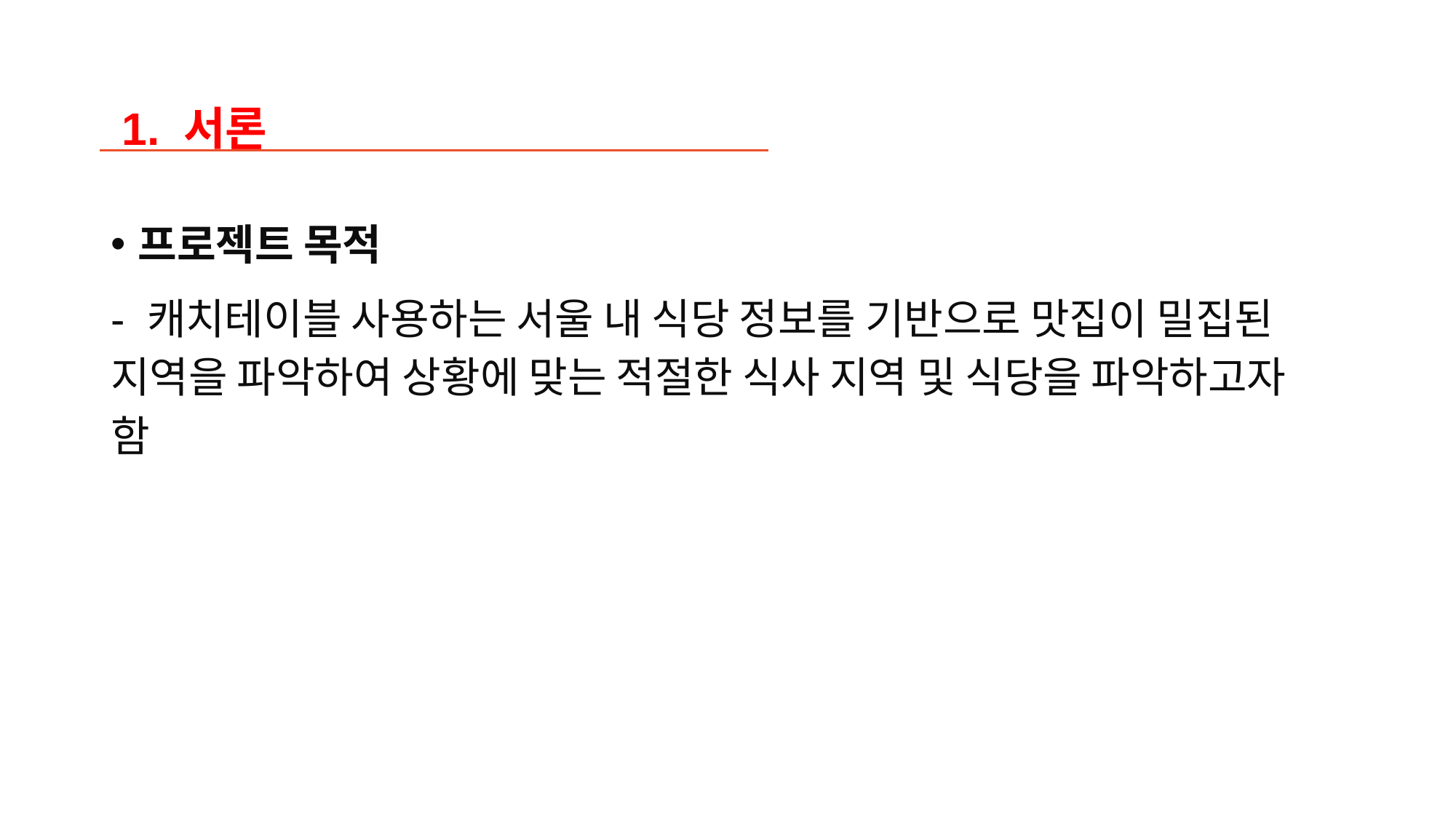

1. 서론
프로젝트 목적
- 캐치테이블 사용하는 서울 내 식당 정보를 기반으로 맛집이 밀집된 지역을 파악하여 상황에 맞는 적절한 식사 지역 및 식당을 파악하고자 함